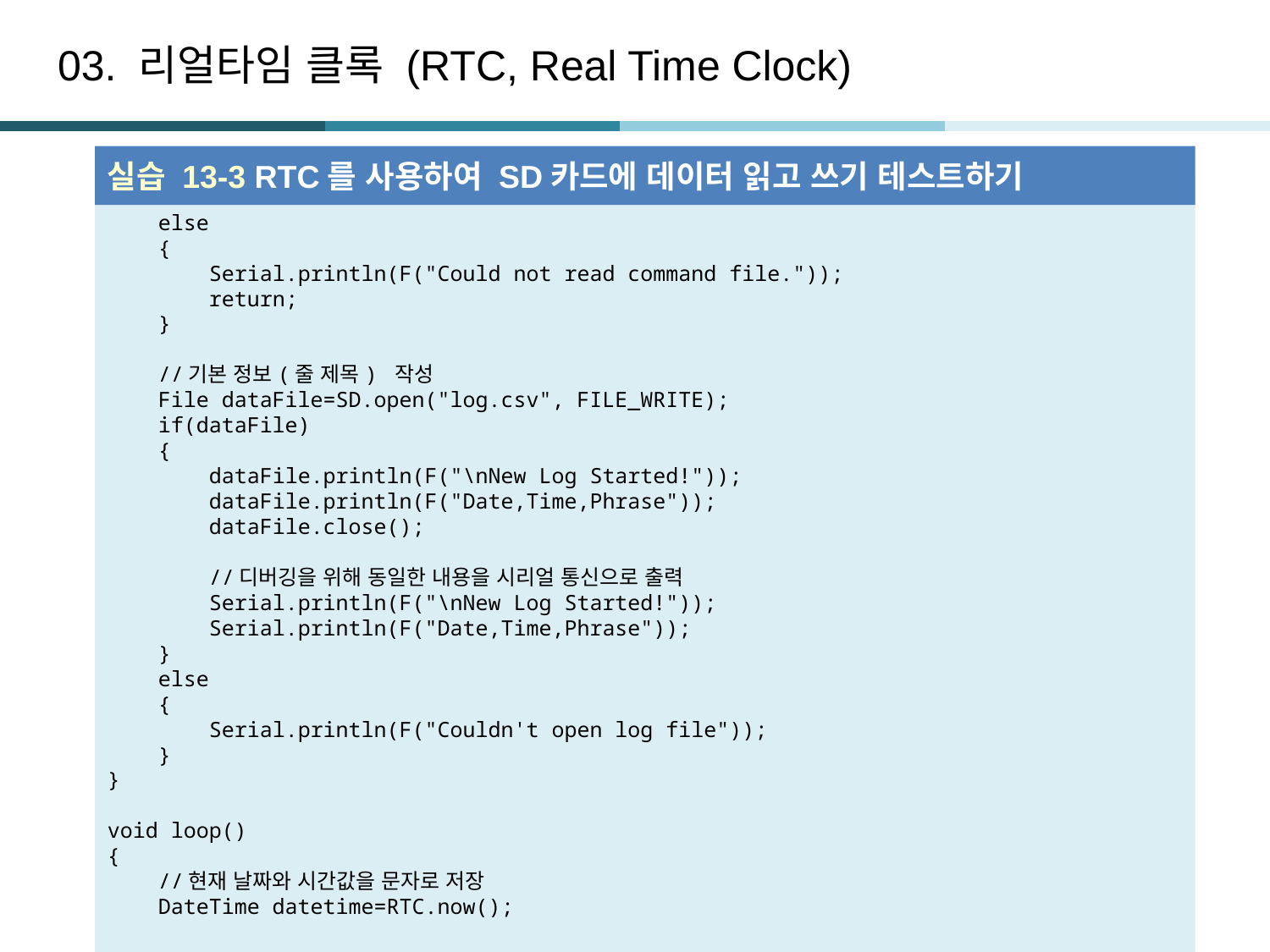

# 03. 리얼타임 클록 (RTC, Real Time Clock)
실습 13-3 RTC를 사용하여 SD카드에 데이터 읽고 쓰기 테스트하기
    else
    {
        Serial.println(F("Could not read command file."));
        return;
    }

    //기본 정보(줄 제목) 작성
    File dataFile=SD.open("log.csv", FILE_WRITE);
    if(dataFile)
    {
        dataFile.println(F("\nNew Log Started!"));
        dataFile.println(F("Date,Time,Phrase"));
        dataFile.close();

        //디버깅을 위해 동일한 내용을 시리얼 통신으로 출력
        Serial.println(F("\nNew Log Started!"));
        Serial.println(F("Date,Time,Phrase"));
    }
    else
    {
        Serial.println(F("Couldn't open log file"));
    }
}

void loop()
{
    //현재 날짜와 시간값을 문자로 저장
    DateTime datetime=RTC.now();